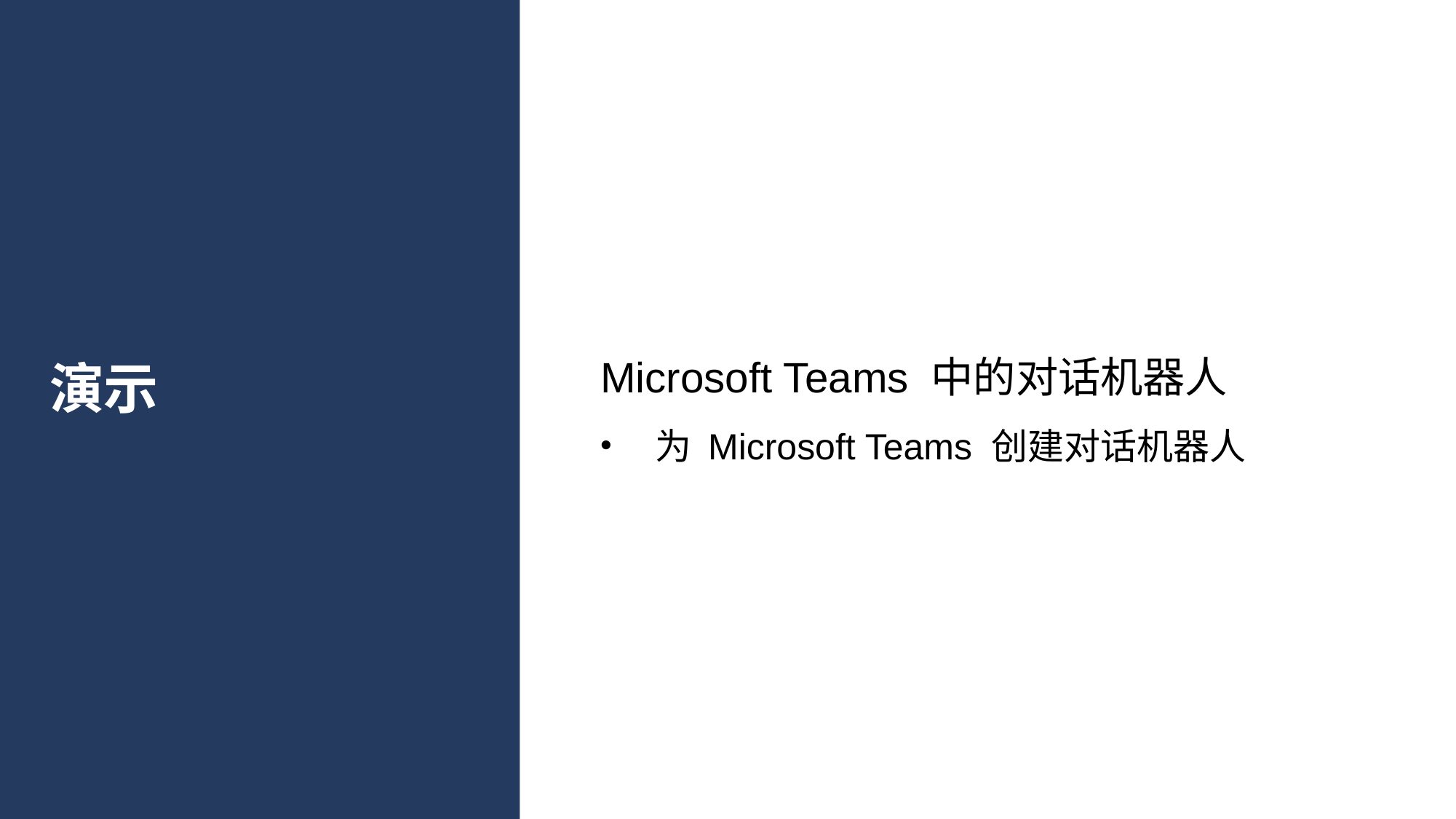

Microsoft Teams 中的对话机器人
为 Microsoft Teams 创建对话机器人
# 演示